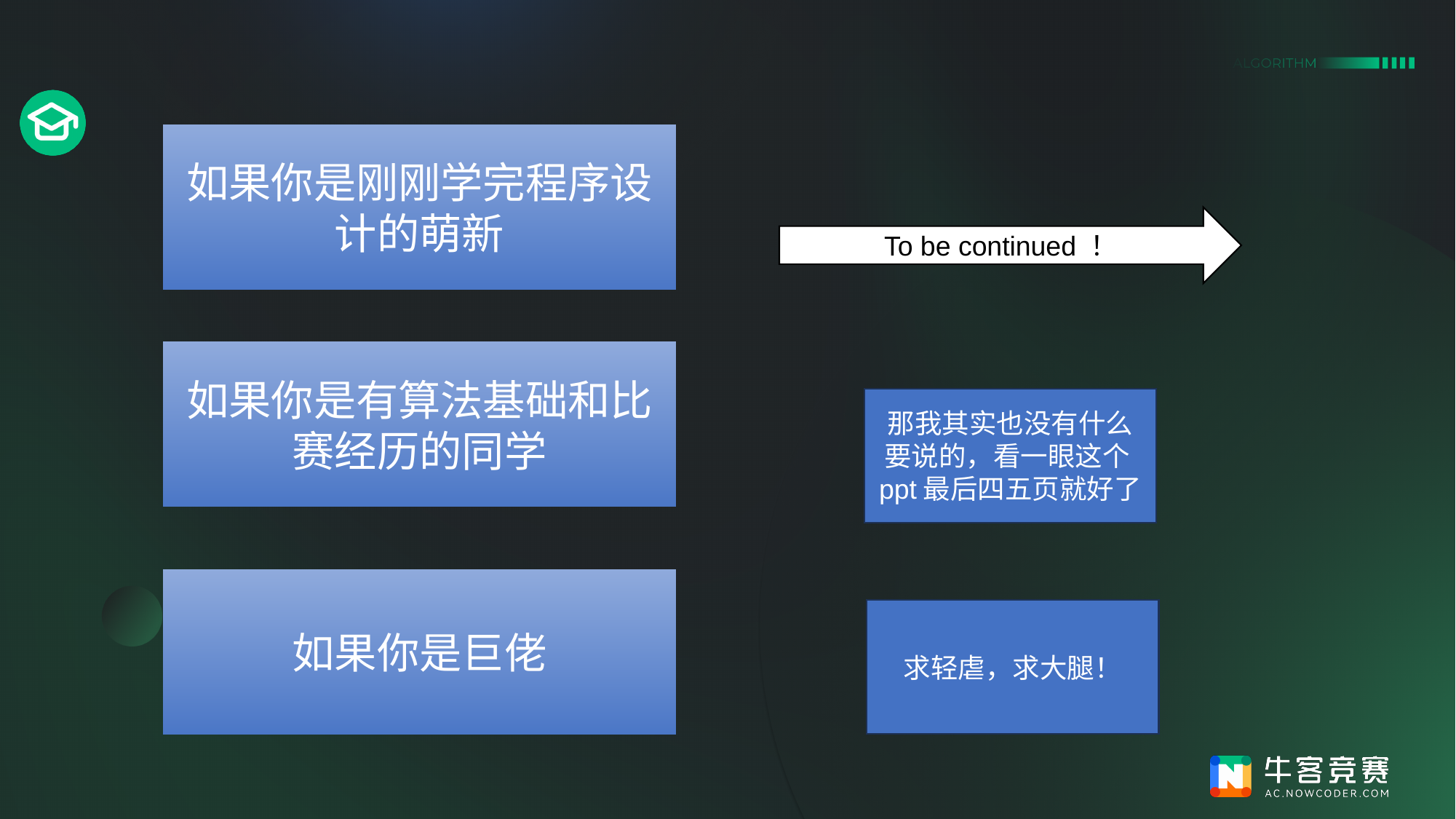

如果你是刚刚学完程序设计的萌新
To be continued ！
如果你是有算法基础和比赛经历的同学
那我其实也没有什么要说的，看一眼这个ppt最后四五页就好了
如果你是巨佬
求轻虐，求大腿！